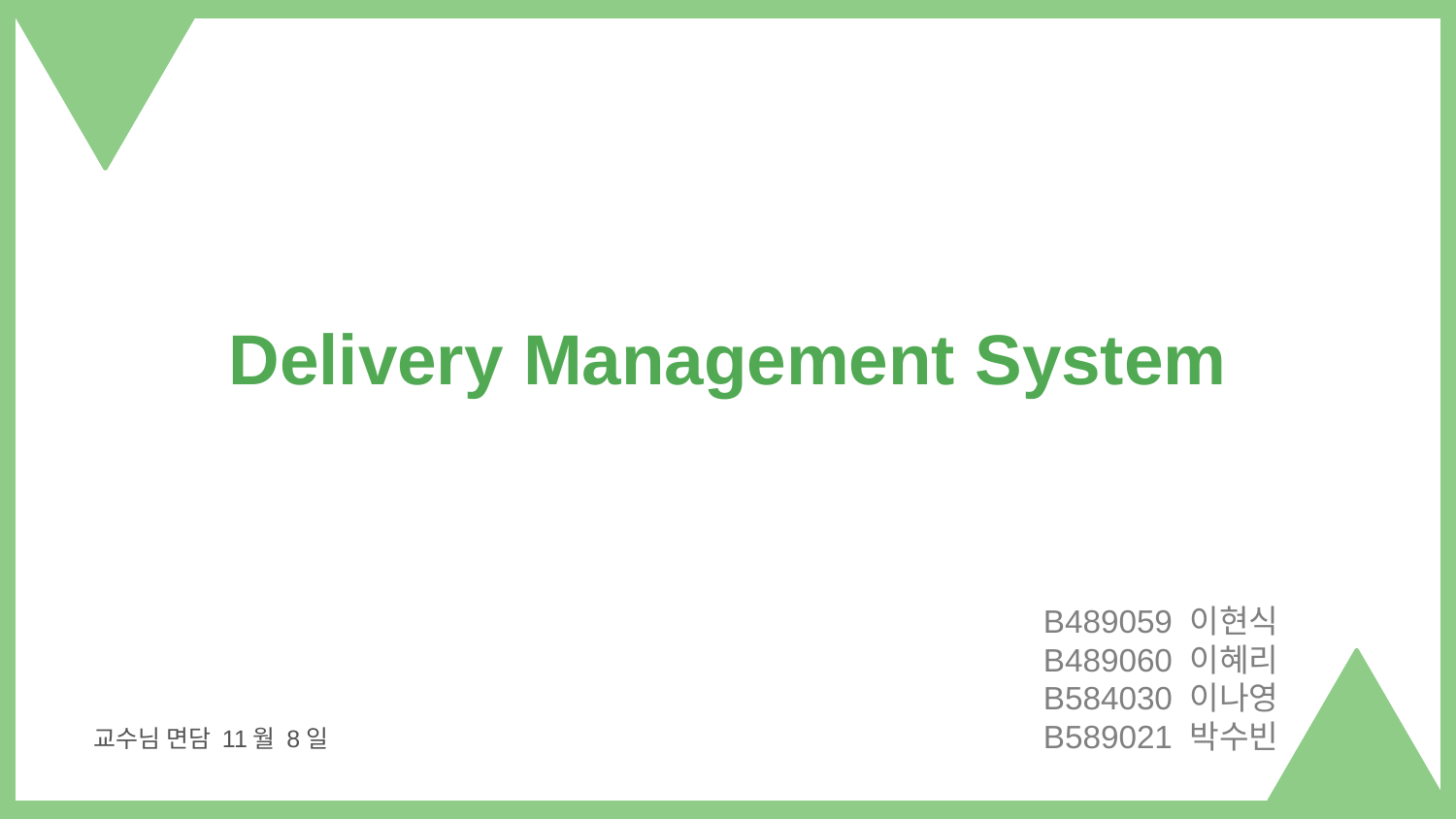

Delivery Management System
B489059 이현식
B489060 이혜리
B584030 이나영
B589021 박수빈
교수님 면담 11월 8일